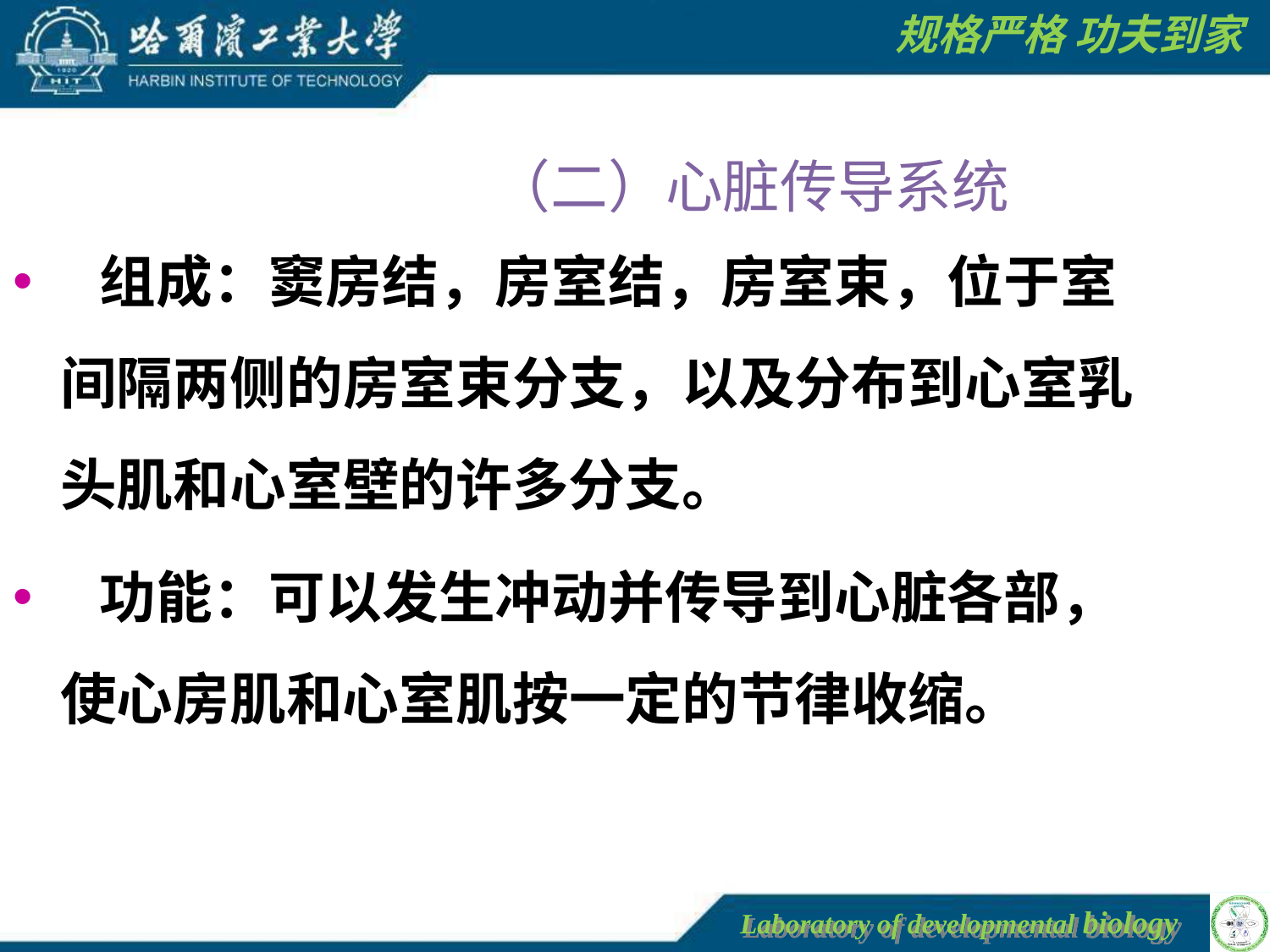

（二）心脏传导系统
  组成：窦房结，房室结，房室束，位于室间隔两侧的房室束分支，以及分布到心室乳头肌和心室壁的许多分支。
  功能：可以发生冲动并传导到心脏各部，使心房肌和心室肌按一定的节律收缩。